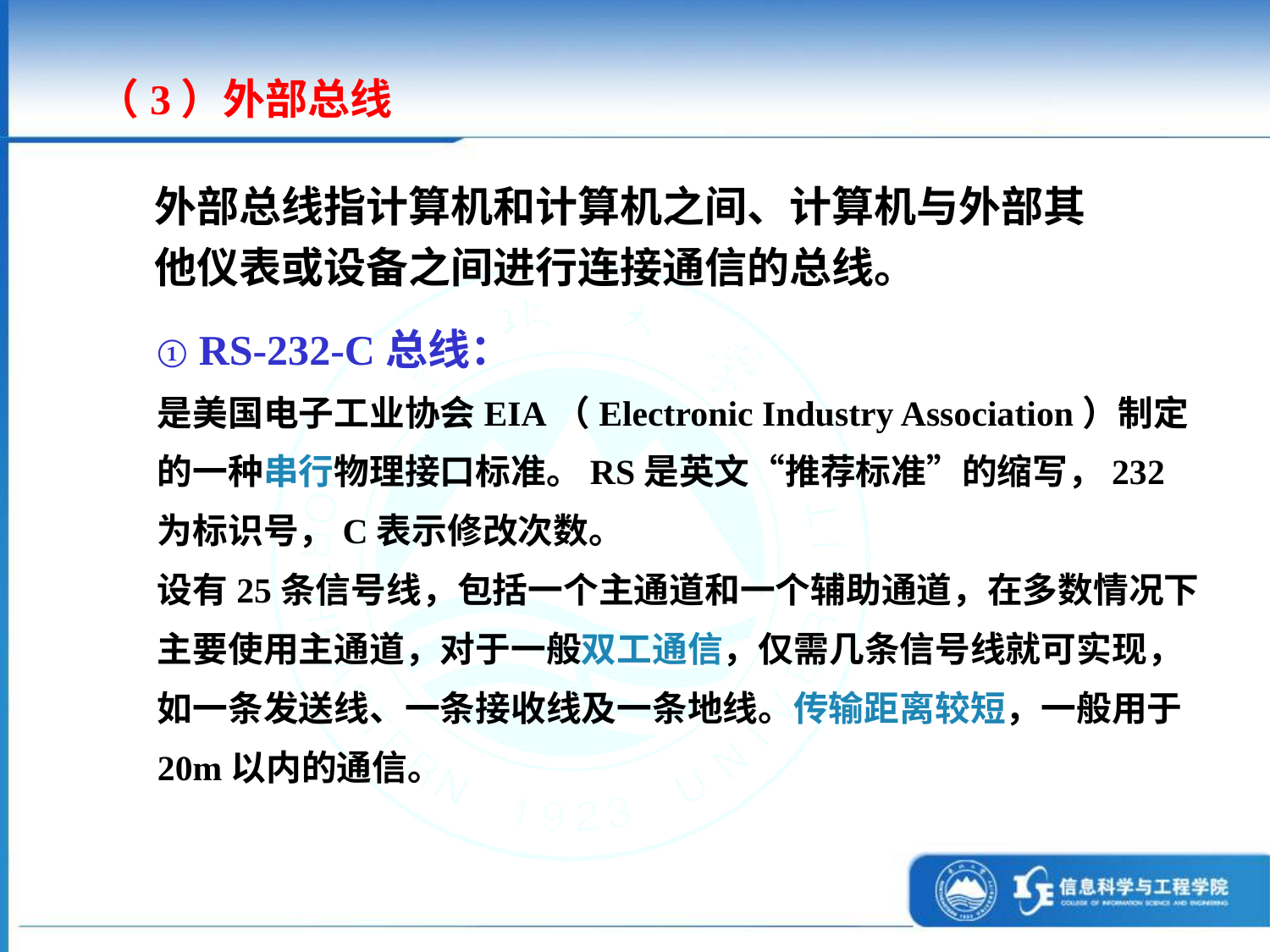

（3）外部总线
外部总线指计算机和计算机之间、计算机与外部其他仪表或设备之间进行连接通信的总线。
① RS-232-C总线：
是美国电子工业协会EIA（Electronic Industry Association）制定的一种串行物理接口标准。RS是英文“推荐标准”的缩写，232为标识号，C表示修改次数。
设有25条信号线，包括一个主通道和一个辅助通道，在多数情况下主要使用主通道，对于一般双工通信，仅需几条信号线就可实现，如一条发送线、一条接收线及一条地线。传输距离较短，一般用于20m以内的通信。